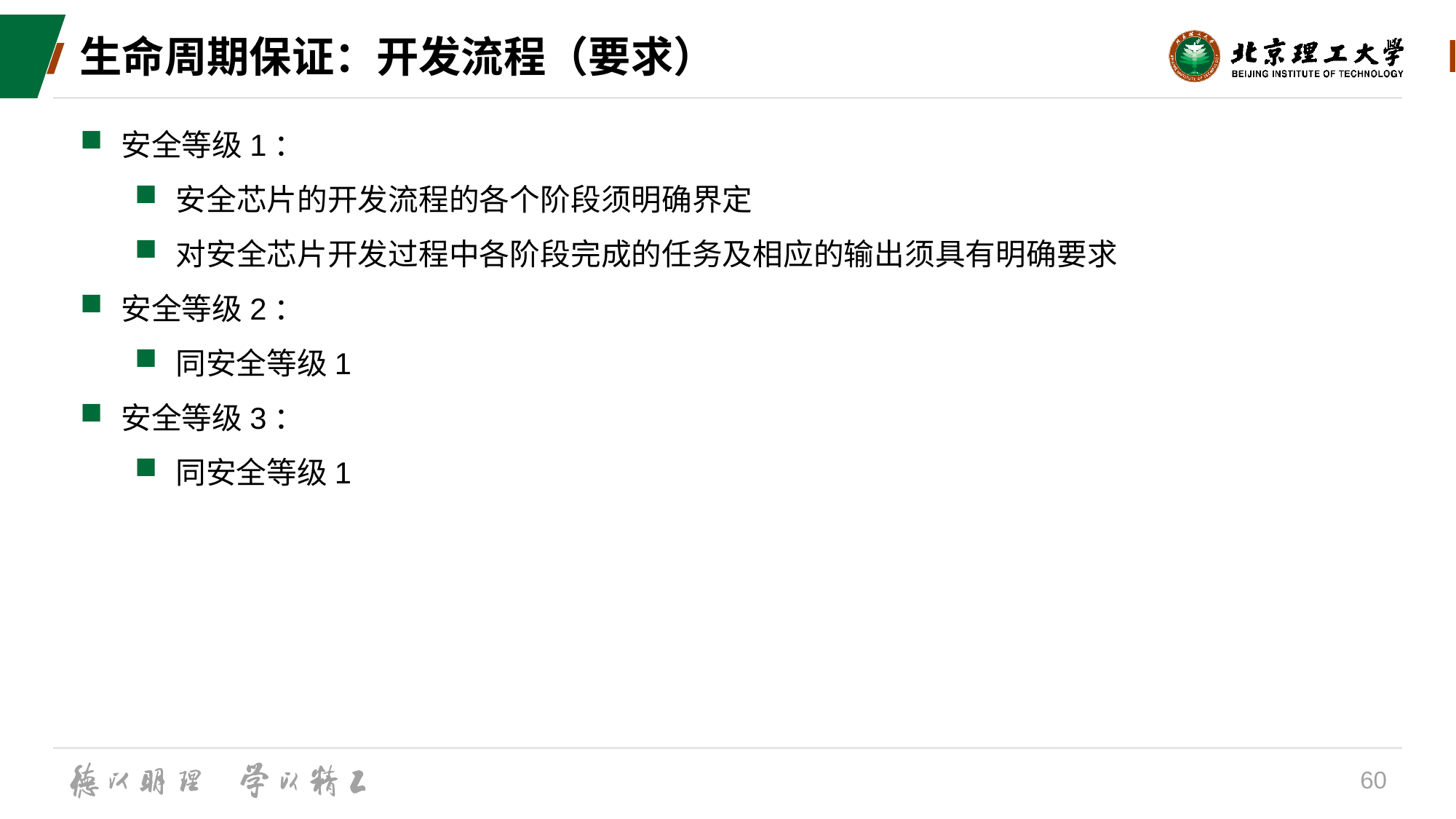

# 生命周期保证：开发流程（要求）
安全等级1：
安全芯片的开发流程的各个阶段须明确界定
对安全芯片开发过程中各阶段完成的任务及相应的输出须具有明确要求
安全等级2：
同安全等级1
安全等级3：
同安全等级1